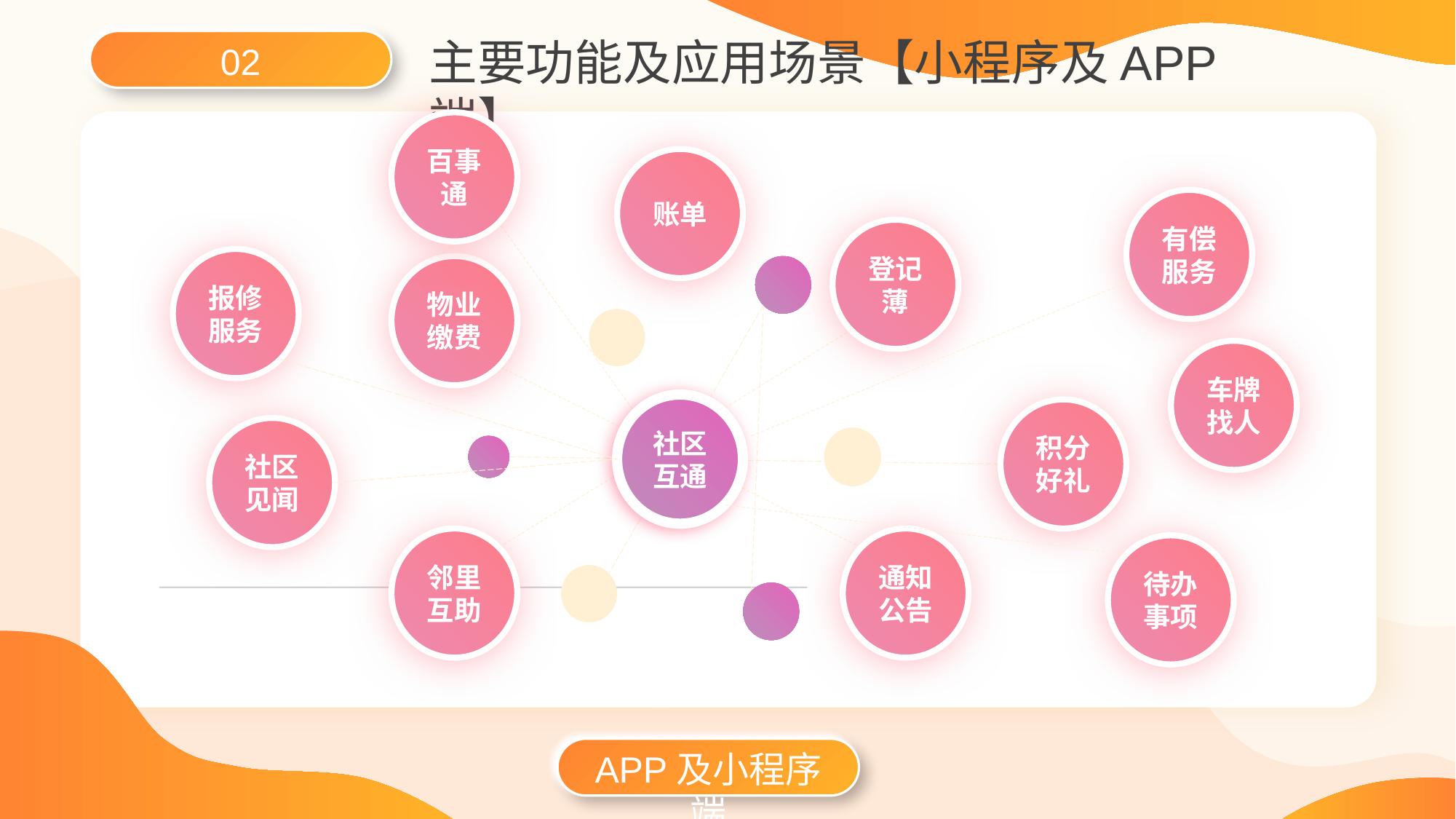

主要功能及应用场景【小程序及APP端】
02
百事通
账单
登记薄
物业缴费

社区互通

邻里互助
通知公告

有偿服务
报修服务
车牌找人
积分好礼
社区见闻
待办事项

APP及小程序端